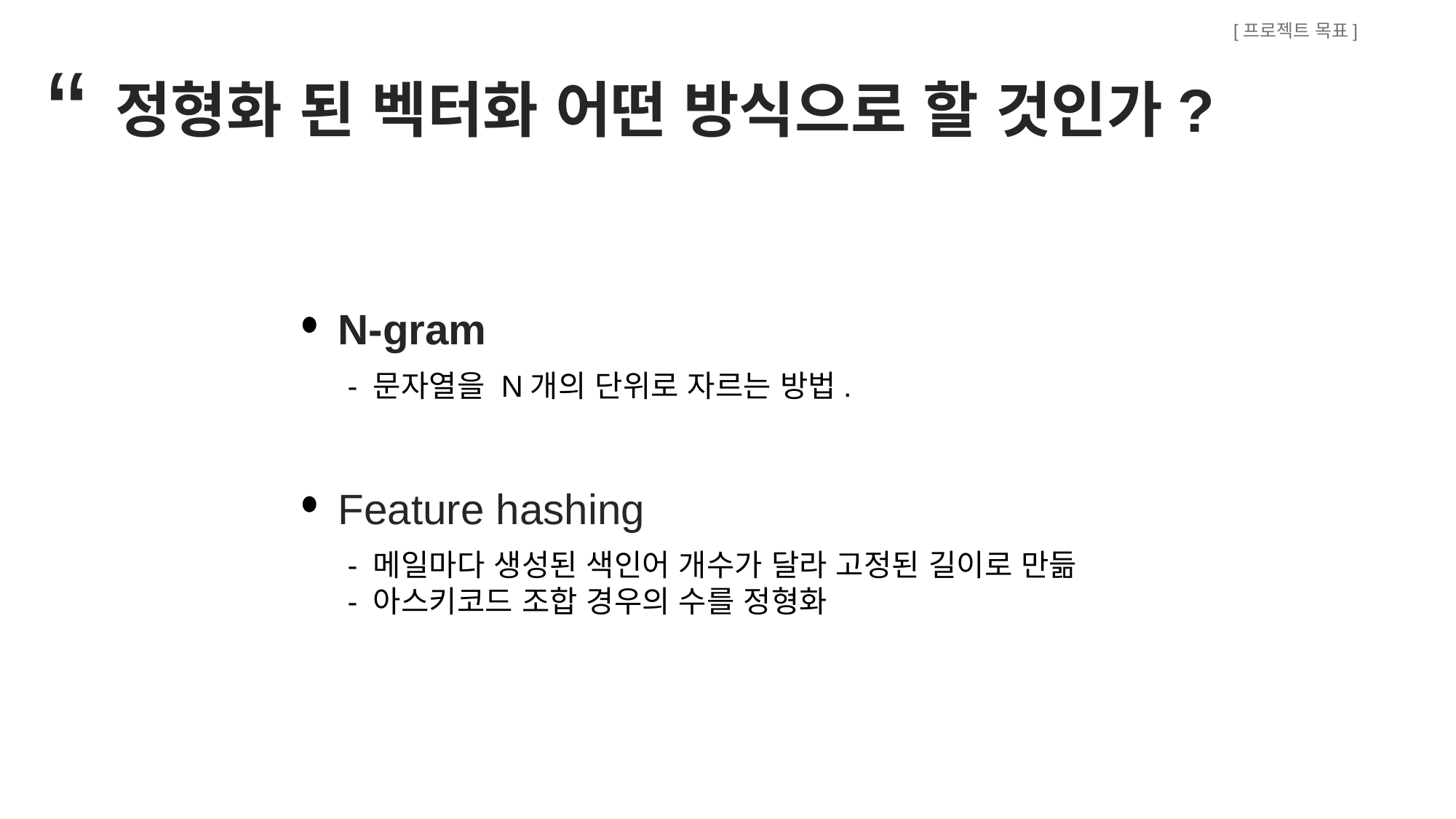

[프로젝트 목표]
“
정형화 된 벡터화 어떤 방식으로 할 것인가?
N-gram

- 문자열을 N개의 단위로 자르는 방법.
Feature hashing

- 메일마다 생성된 색인어 개수가 달라 고정된 길이로 만듦
- 아스키코드 조합 경우의 수를 정형화